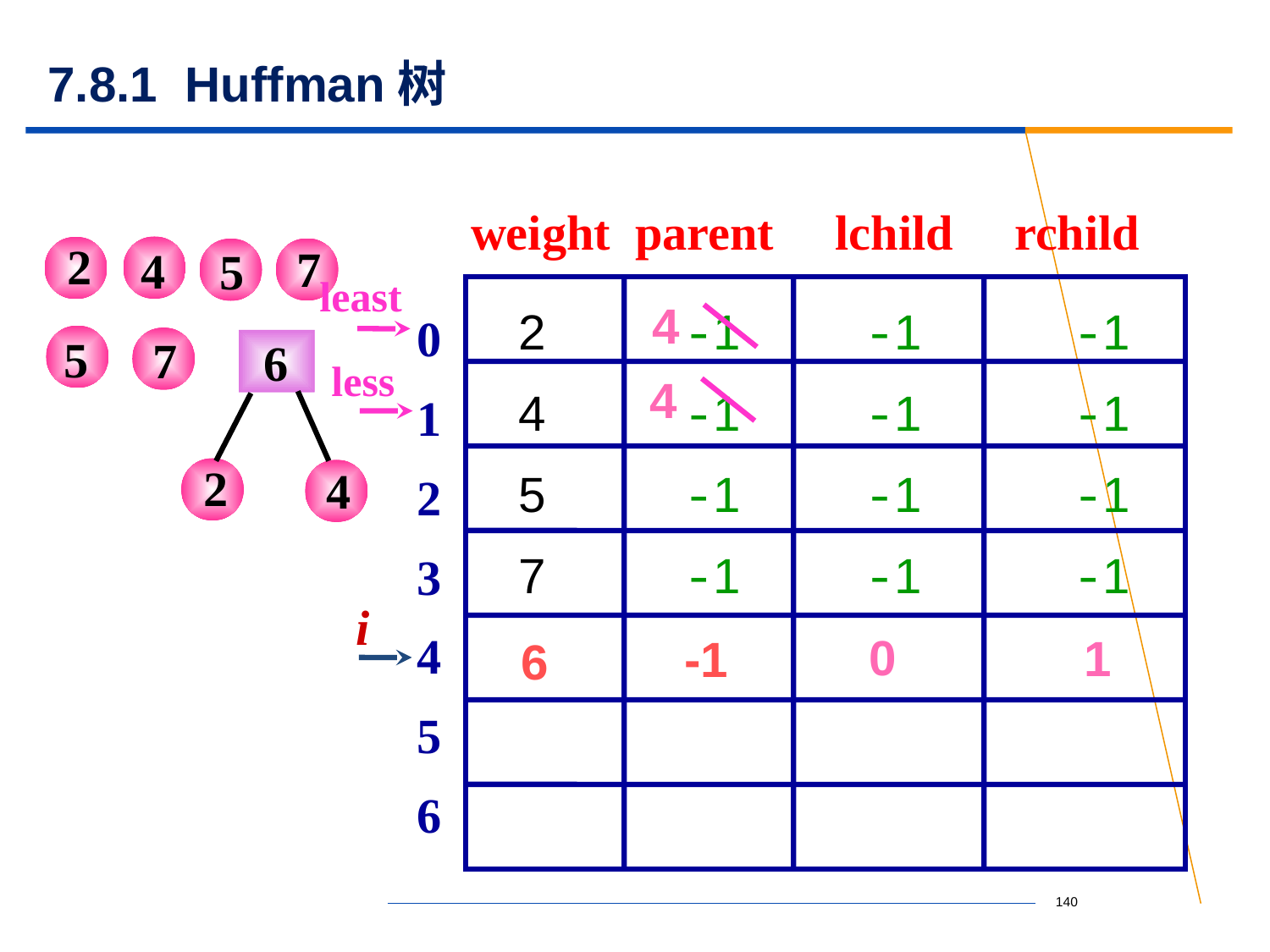

# 7.8.1  Huffman树
weight  parent     lchild     rchild
2

7

4
5
least

2          -1         -1           -1
4          -1         -1           -1
5          -1         -1           -1
7          -1         -1           -1
0
1
2
3
4
5
6
4

4

5
7
 6

2

4

less

i

0
1
-1
6